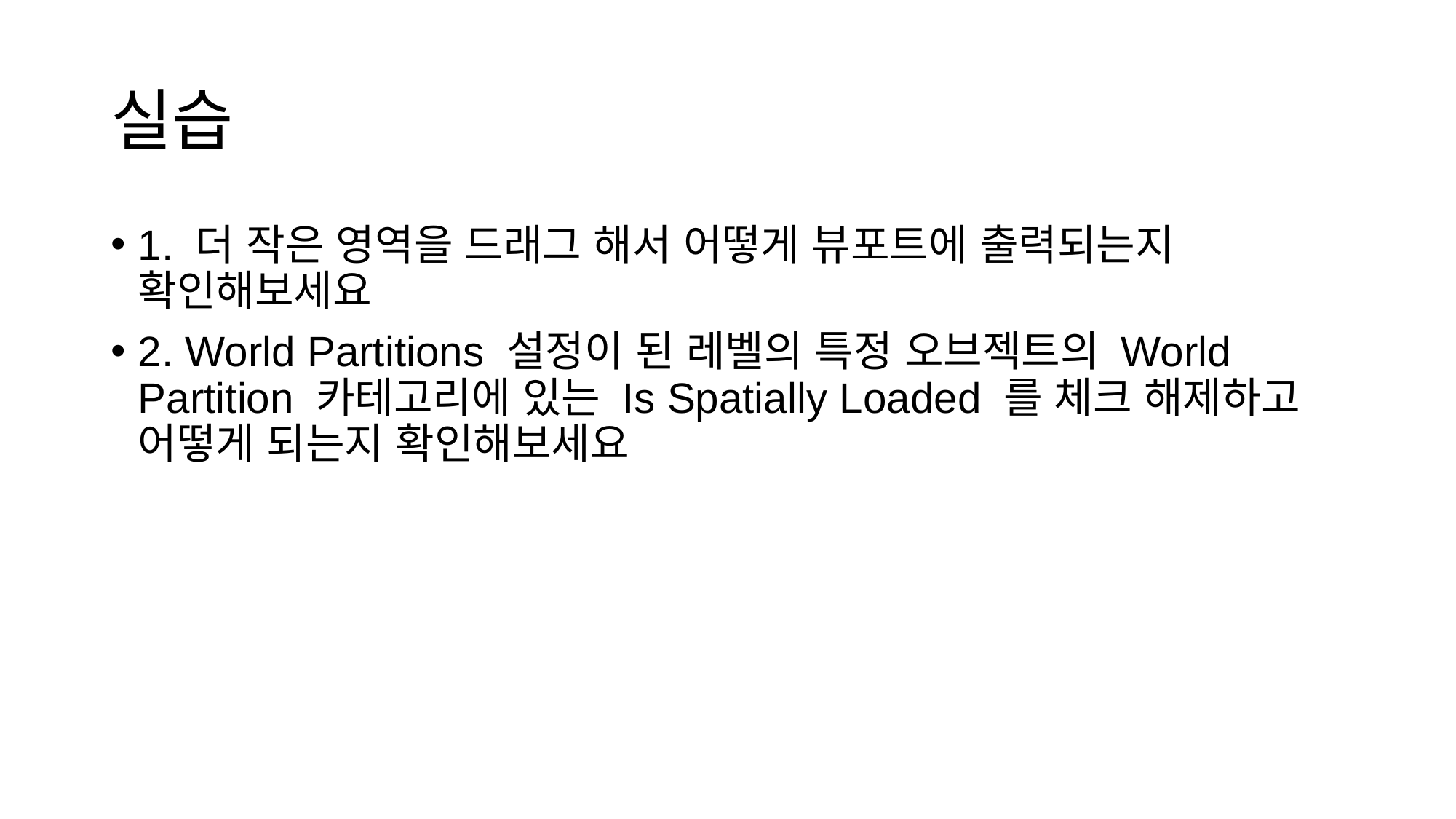

# 실습
1. 더 작은 영역을 드래그 해서 어떻게 뷰포트에 출력되는지 확인해보세요
2. World Partitions 설정이 된 레벨의 특정 오브젝트의 World Partition 카테고리에 있는 Is Spatially Loaded 를 체크 해제하고 어떻게 되는지 확인해보세요